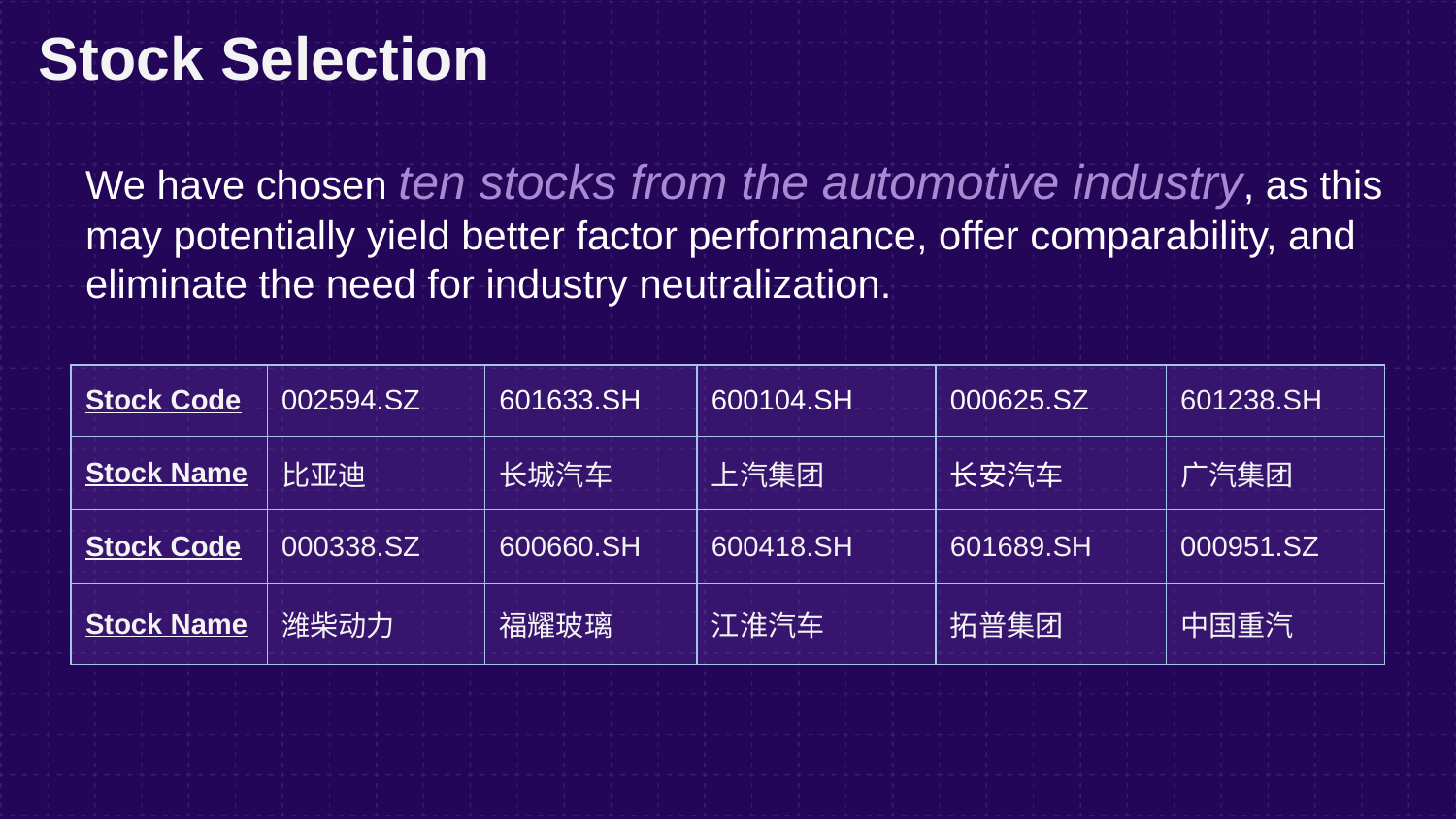

# Stock Selection
We have chosen ten stocks from the automotive industry, as this may potentially yield better factor performance, offer comparability, and eliminate the need for industry neutralization.
| Stock Code | 002594.SZ | 601633.SH | 600104.SH | 000625.SZ | 601238.SH |
| --- | --- | --- | --- | --- | --- |
| Stock Name | 比亚迪 | 长城汽车 | 上汽集团 | 长安汽车 | 广汽集团 |
| Stock Code | 000338.SZ | 600660.SH | 600418.SH | 601689.SH | 000951.SZ |
| Stock Name | 潍柴动力 | 福耀玻璃 | 江淮汽车 | 拓普集团 | 中国重汽 |